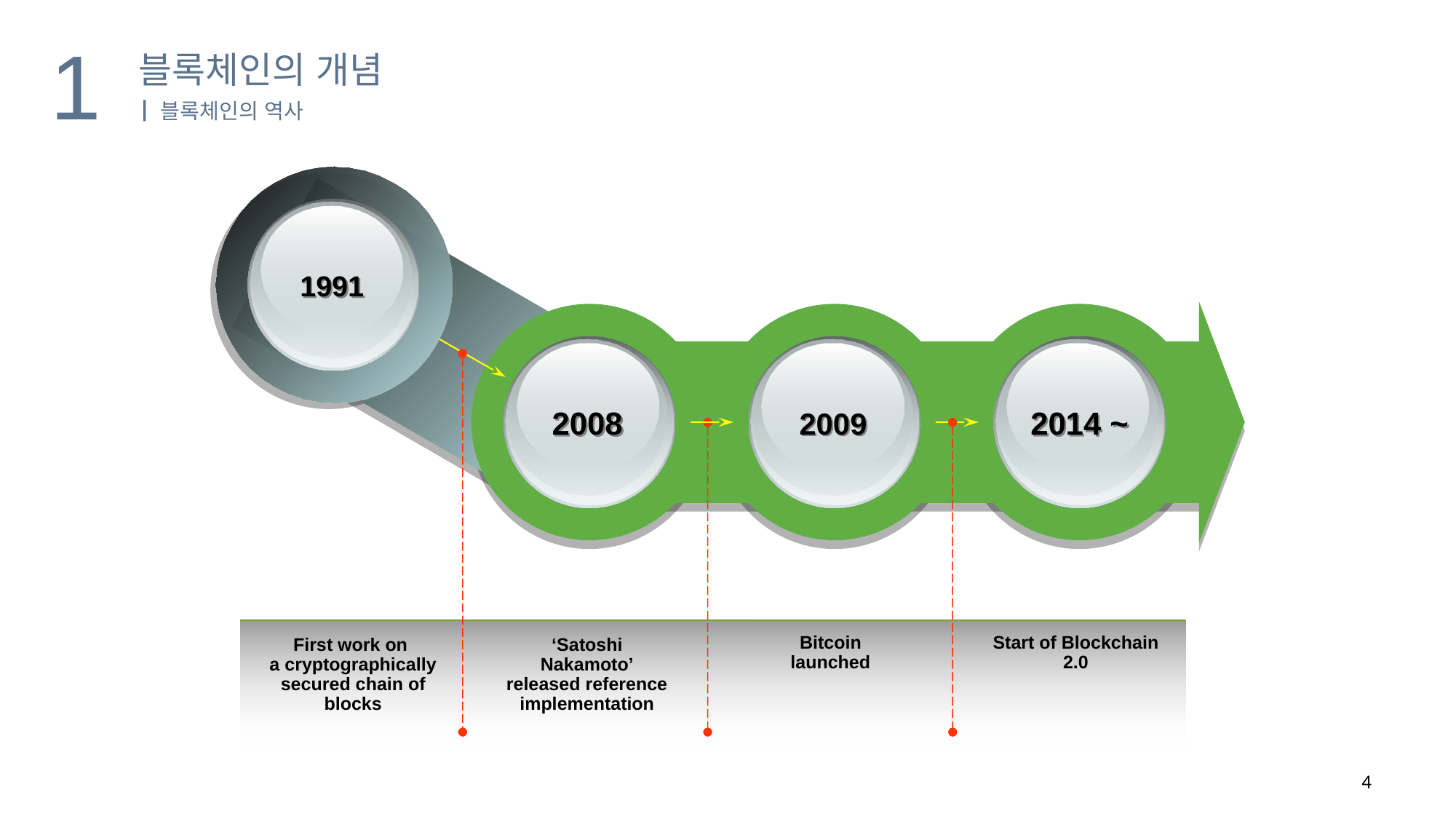

1
블록체인의 개념
┃블록체인의 역사

1991

2008
2014 ~
2009

First work on
a cryptographically
secured chain of blocks
‘Satoshi Nakamoto’
released reference
implementation
Bitcoin launched
Start of Blockchain 2.0
4